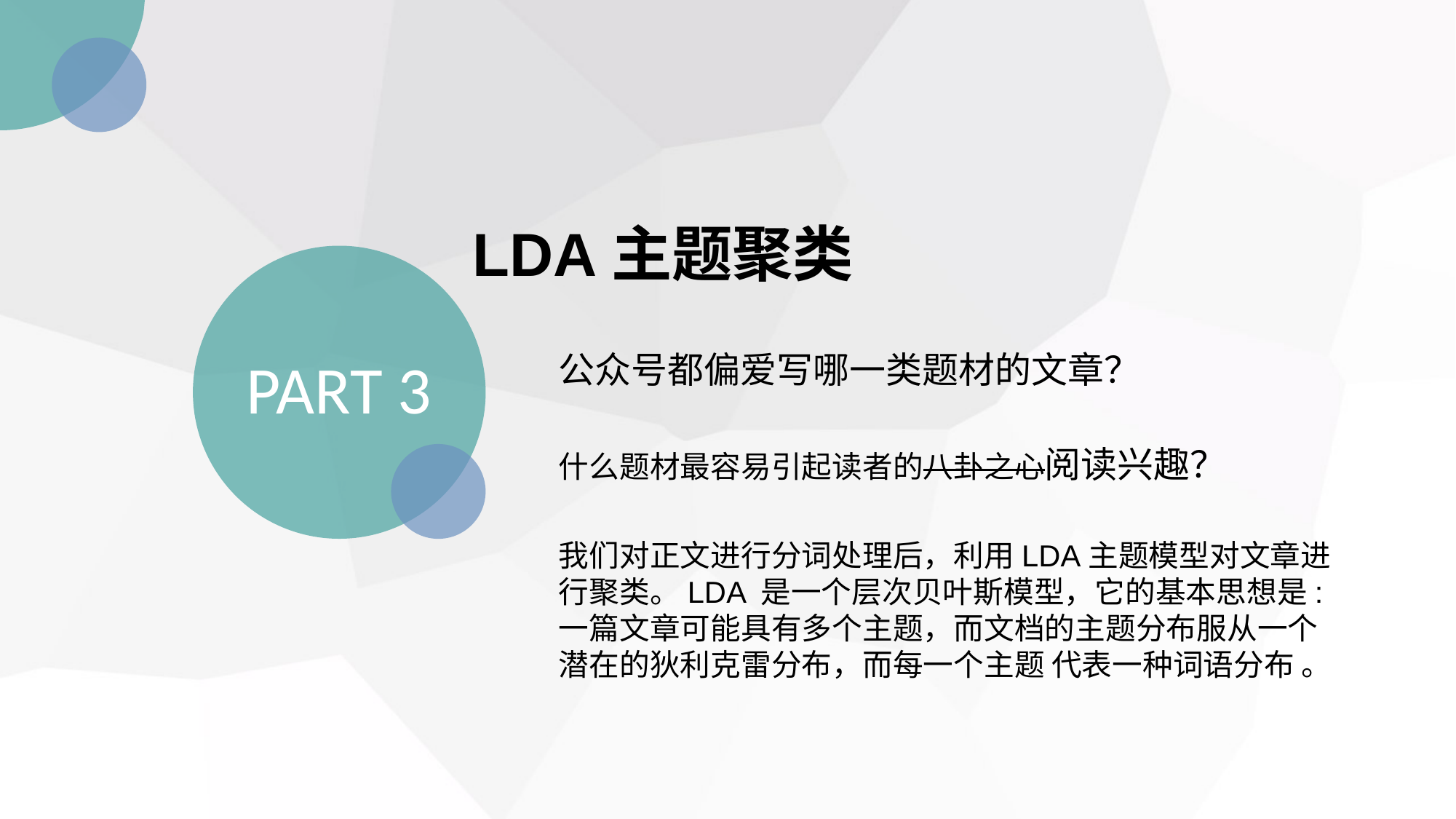

LDA主题聚类

PART 3
公众号都偏爱写哪一类题材的文章？

什么题材最容易引起读者的八卦之心阅读兴趣？

我们对正文进行分词处理后，利用LDA主题模型对文章进行聚类。LDA 是一个层次贝叶斯模型，它的基本思想是:一篇文章可能具有多个主题，而文档的主题分布服从一个潜在的狄利克雷分布，而每一个主题 代表一种词语分布 。